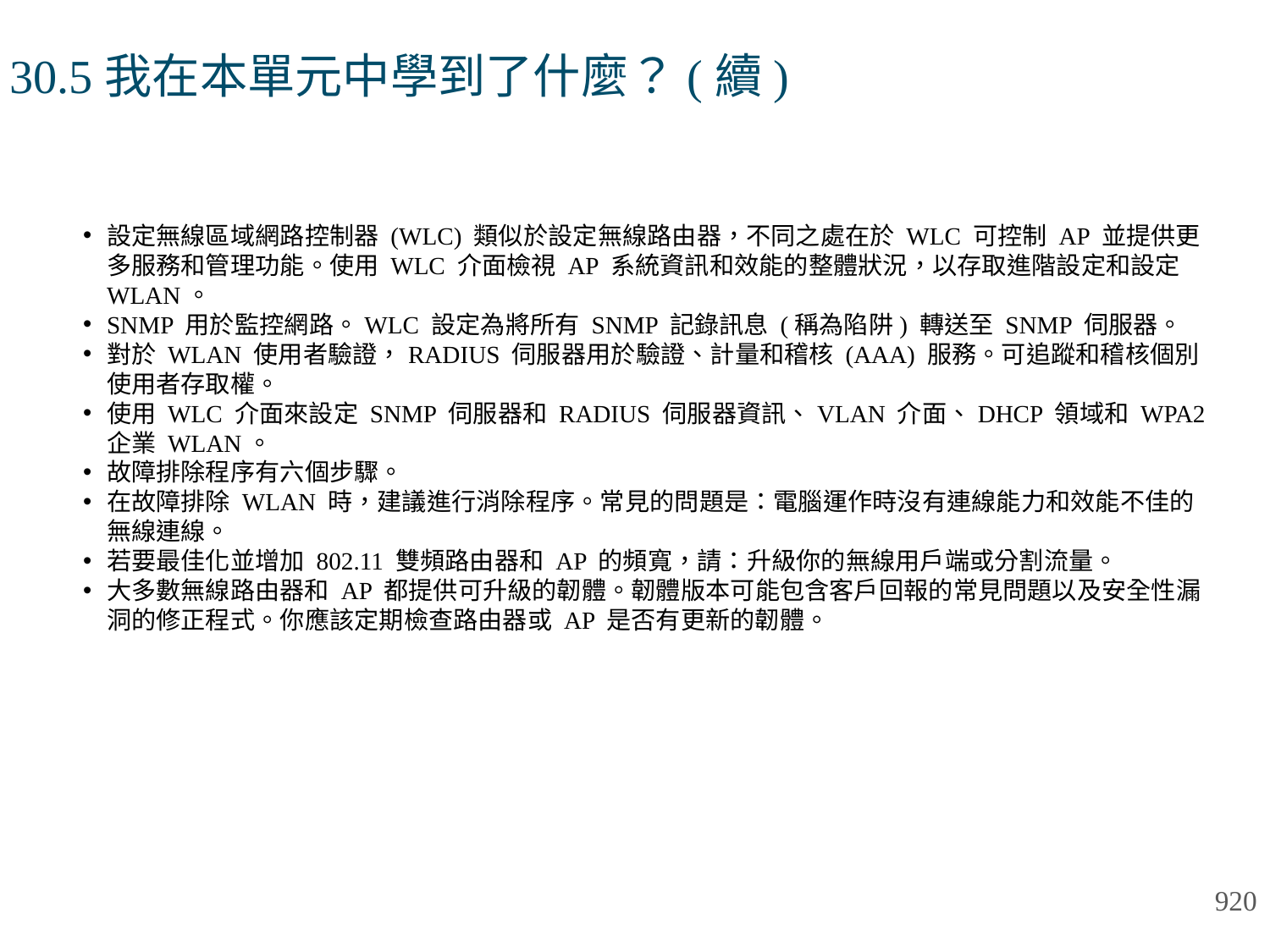

# 30.5我在本單元中學到了什麼？(續)
設定無線區域網路控制器 (WLC) 類似於設定無線路由器，不同之處在於 WLC 可控制 AP 並提供更多服務和管理功能。使用 WLC 介面檢視 AP 系統資訊和效能的整體狀況，以存取進階設定和設定 WLAN。
SNMP 用於監控網路。WLC 設定為將所有 SNMP 記錄訊息 (稱為陷阱) 轉送至 SNMP 伺服器。
對於 WLAN 使用者驗證，RADIUS 伺服器用於驗證、計量和稽核 (AAA) 服務。可追蹤和稽核個別使用者存取權。
使用 WLC 介面來設定 SNMP 伺服器和 RADIUS 伺服器資訊、VLAN 介面、DHCP 領域和 WPA2 企業 WLAN。
故障排除程序有六個步驟。
在故障排除 WLAN 時，建議進行消除程序。常見的問題是：電腦運作時沒有連線能力和效能不佳的無線連線。
若要最佳化並增加 802.11 雙頻路由器和 AP 的頻寬，請：升級你的無線用戶端或分割流量。
大多數無線路由器和 AP 都提供可升級的韌體。韌體版本可能包含客戶回報的常見問題以及安全性漏洞的修正程式。你應該定期檢查路由器或 AP 是否有更新的韌體。
920